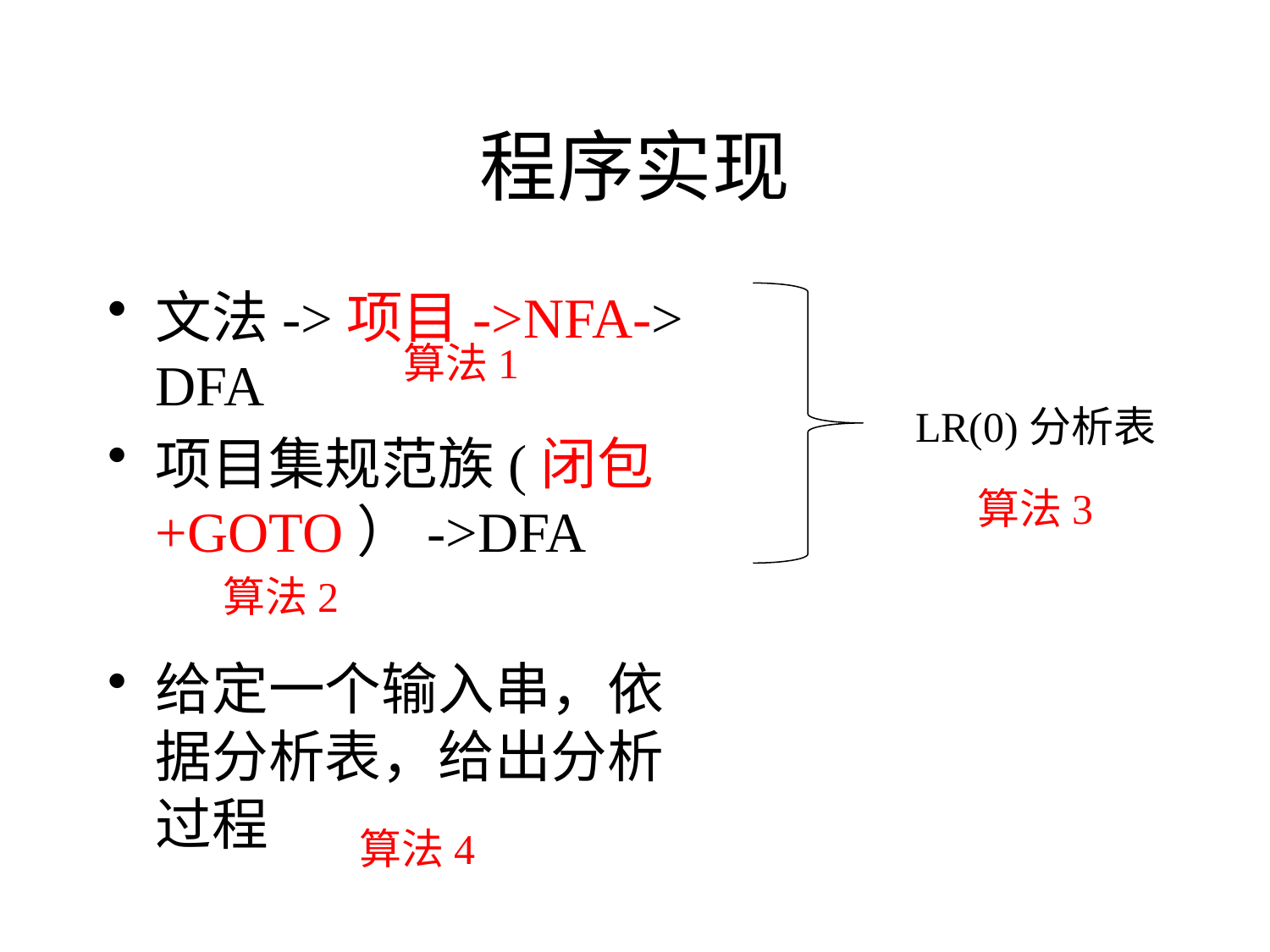

# 程序实现
文法->项目->NFA-> DFA
项目集规范族(闭包+GOTO）->DFA

给定一个输入串，依据分析表，给出分析过程

算法1
LR(0)分析表
算法3
算法2
算法4